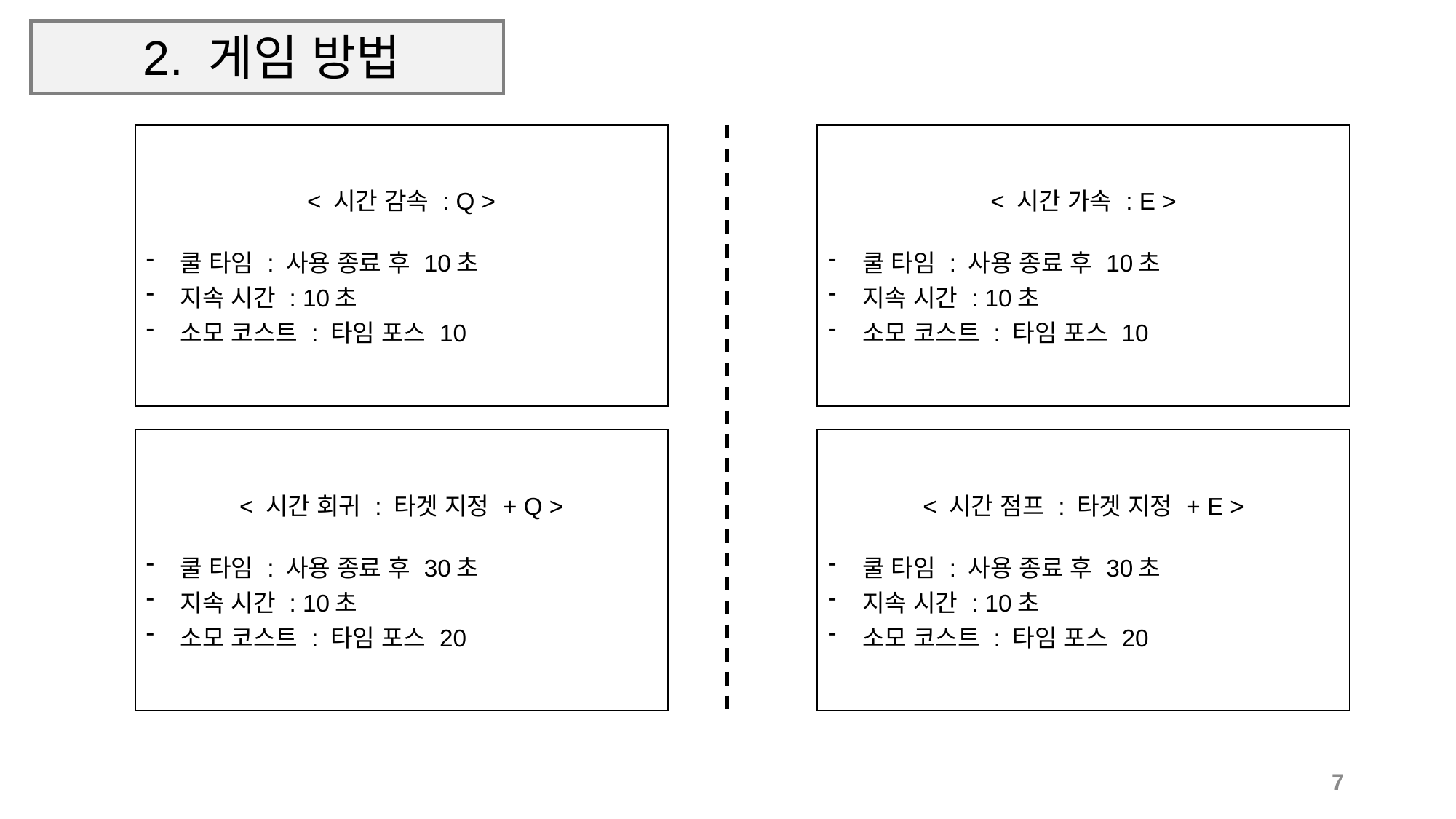

# 2. 게임 방법
| < 시간 감속 : Q > 쿨 타임 : 사용 종료 후 10초 지속 시간 : 10초 소모 코스트 : 타임 포스 10 |
| --- |
| < 시간 가속 : E > 쿨 타임 : 사용 종료 후 10초 지속 시간 : 10초 소모 코스트 : 타임 포스 10 |
| --- |
| < 시간 회귀 : 타겟 지정 + Q > 쿨 타임 : 사용 종료 후 30초 지속 시간 : 10초 소모 코스트 : 타임 포스 20 |
| --- |
| < 시간 점프 : 타겟 지정 + E > 쿨 타임 : 사용 종료 후 30초 지속 시간 : 10초 소모 코스트 : 타임 포스 20 |
| --- |
7